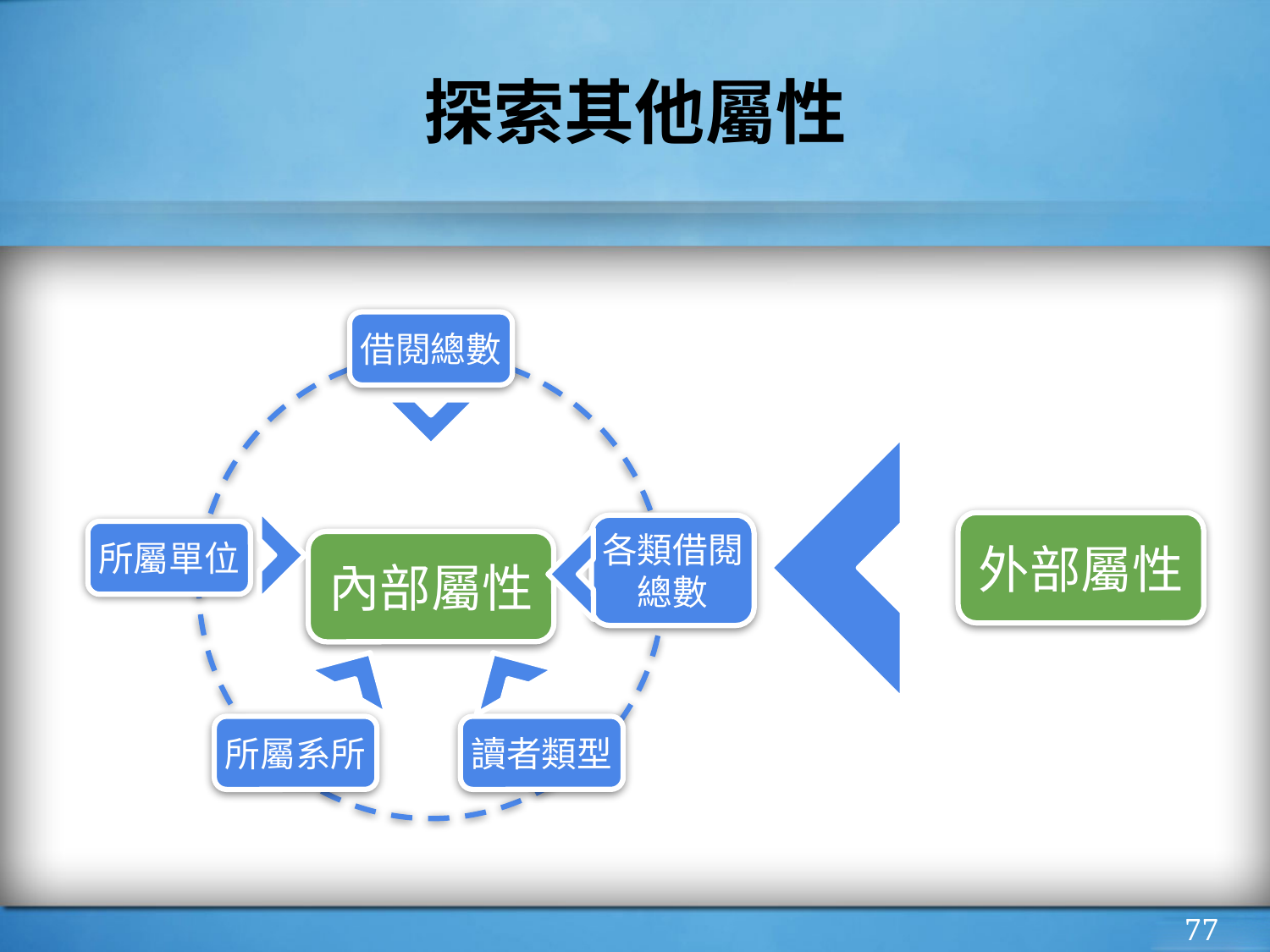

# 探索其他屬性

借閱總數

外部屬性
各類借閱總數
所屬單位

內部屬性

所屬系所
讀者類型
77